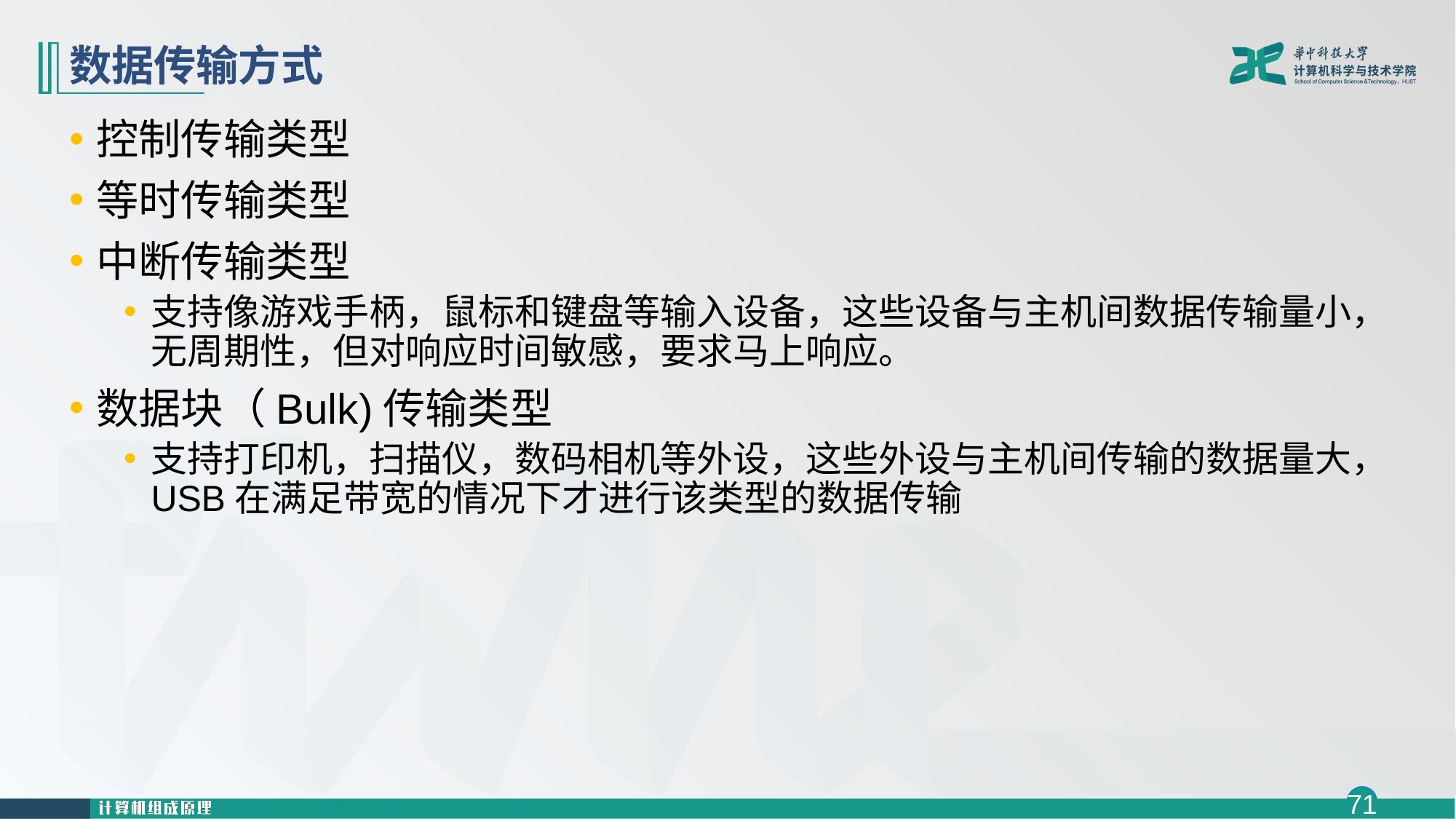

# 数据传输方式
控制传输类型
等时传输类型
中断传输类型
支持像游戏手柄，鼠标和键盘等输入设备，这些设备与主机间数据传输量小，无周期性，但对响应时间敏感，要求马上响应。
数据块（Bulk)传输类型
支持打印机，扫描仪，数码相机等外设，这些外设与主机间传输的数据量大，USB在满足带宽的情况下才进行该类型的数据传输